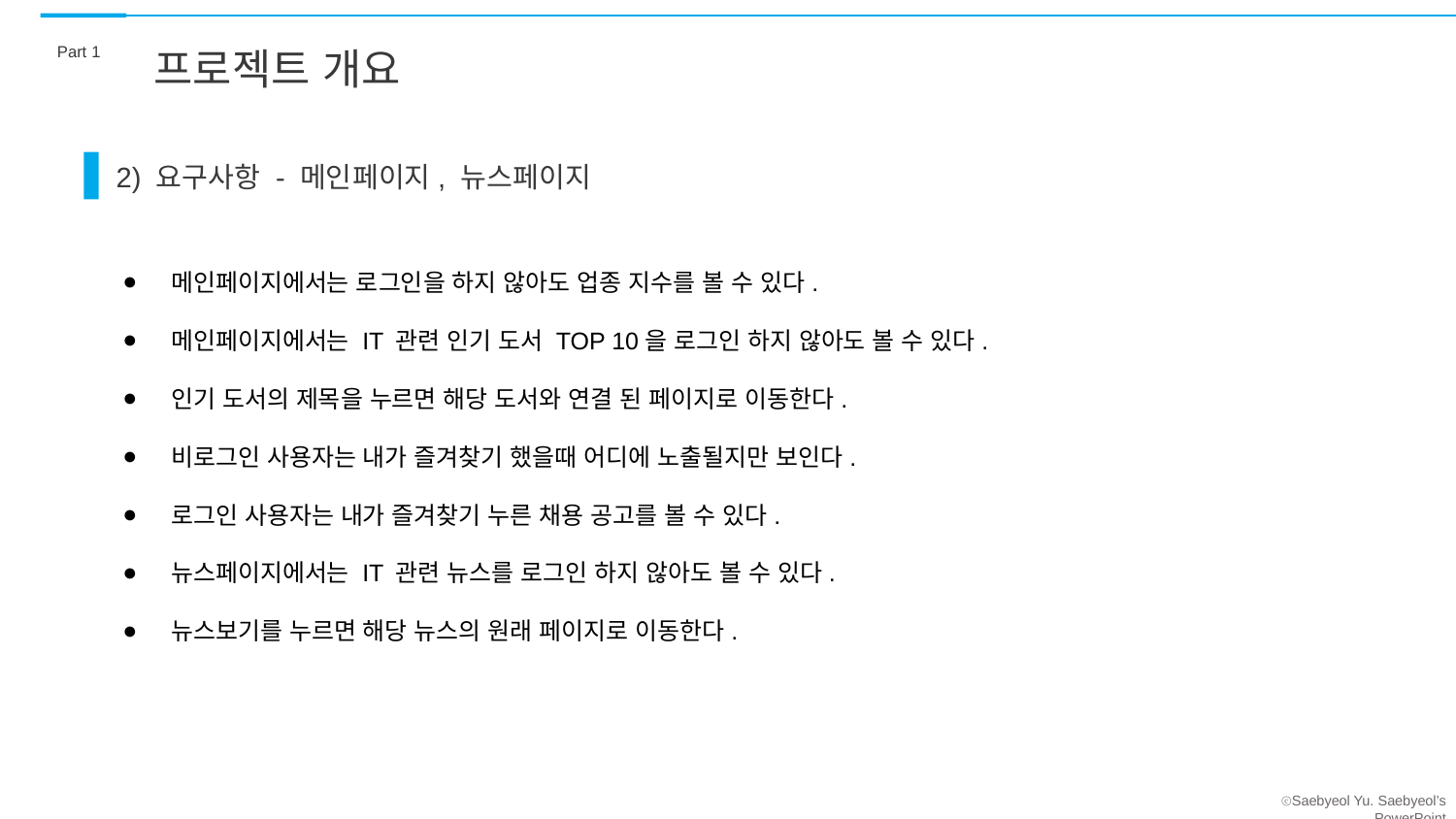

Part 1
프로젝트 개요

2) 요구사항 - 메인페이지, 뉴스페이지
메인페이지에서는 로그인을 하지 않아도 업종 지수를 볼 수 있다.
메인페이지에서는 IT 관련 인기 도서 TOP 10을 로그인 하지 않아도 볼 수 있다.
인기 도서의 제목을 누르면 해당 도서와 연결 된 페이지로 이동한다.
비로그인 사용자는 내가 즐겨찾기 했을때 어디에 노출될지만 보인다.
로그인 사용자는 내가 즐겨찾기 누른 채용 공고를 볼 수 있다.
뉴스페이지에서는 IT 관련 뉴스를 로그인 하지 않아도 볼 수 있다.
뉴스보기를 누르면 해당 뉴스의 원래 페이지로 이동한다.